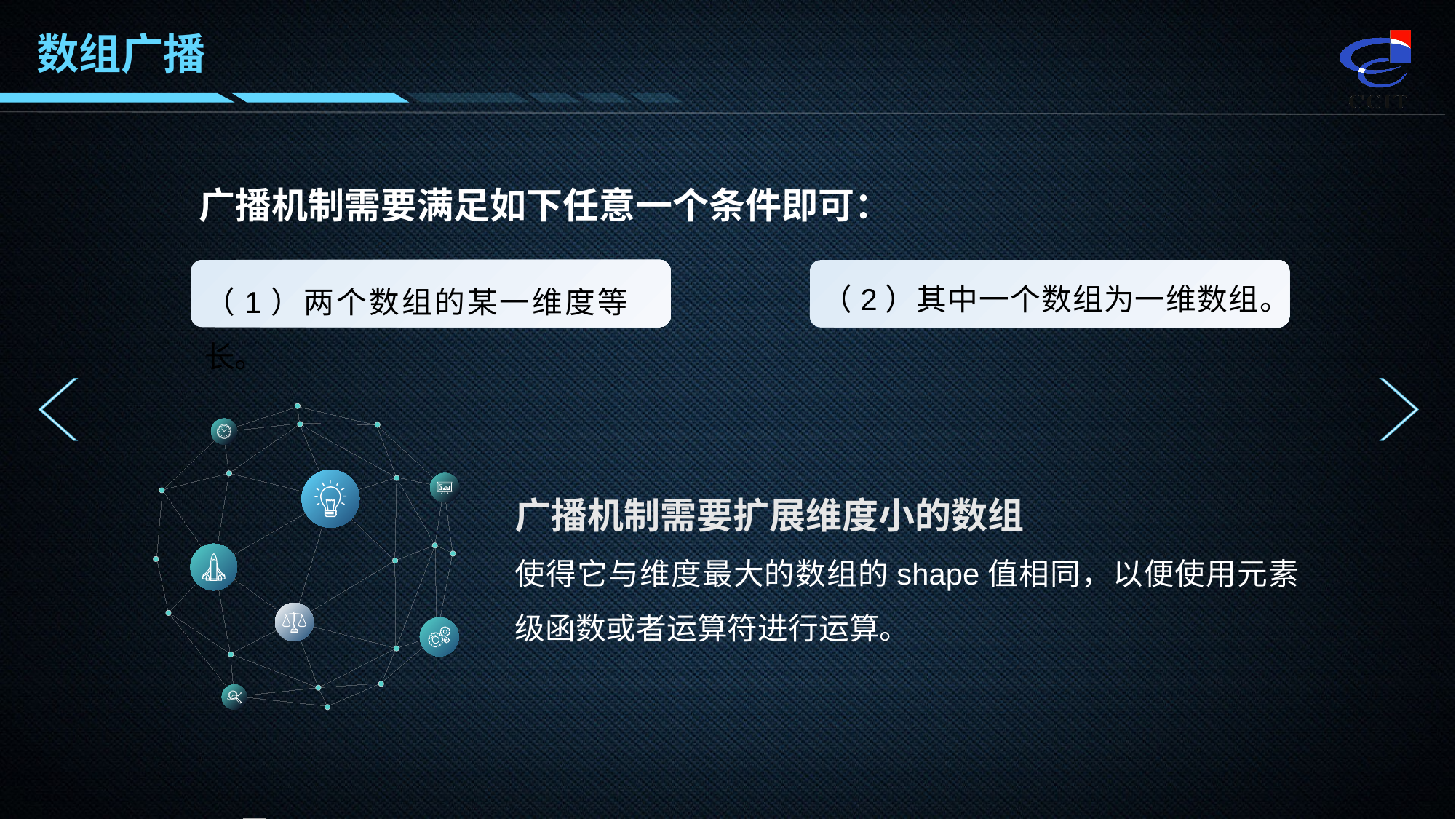

广播机制需要满足如下任意一个条件即可：
（2）其中一个数组为一维数组。

（1）两个数组的某一维度等长。

广播机制需要扩展维度小的数组
使得它与维度最大的数组的shape值相同，以便使用元素级函数或者运算符进行运算。